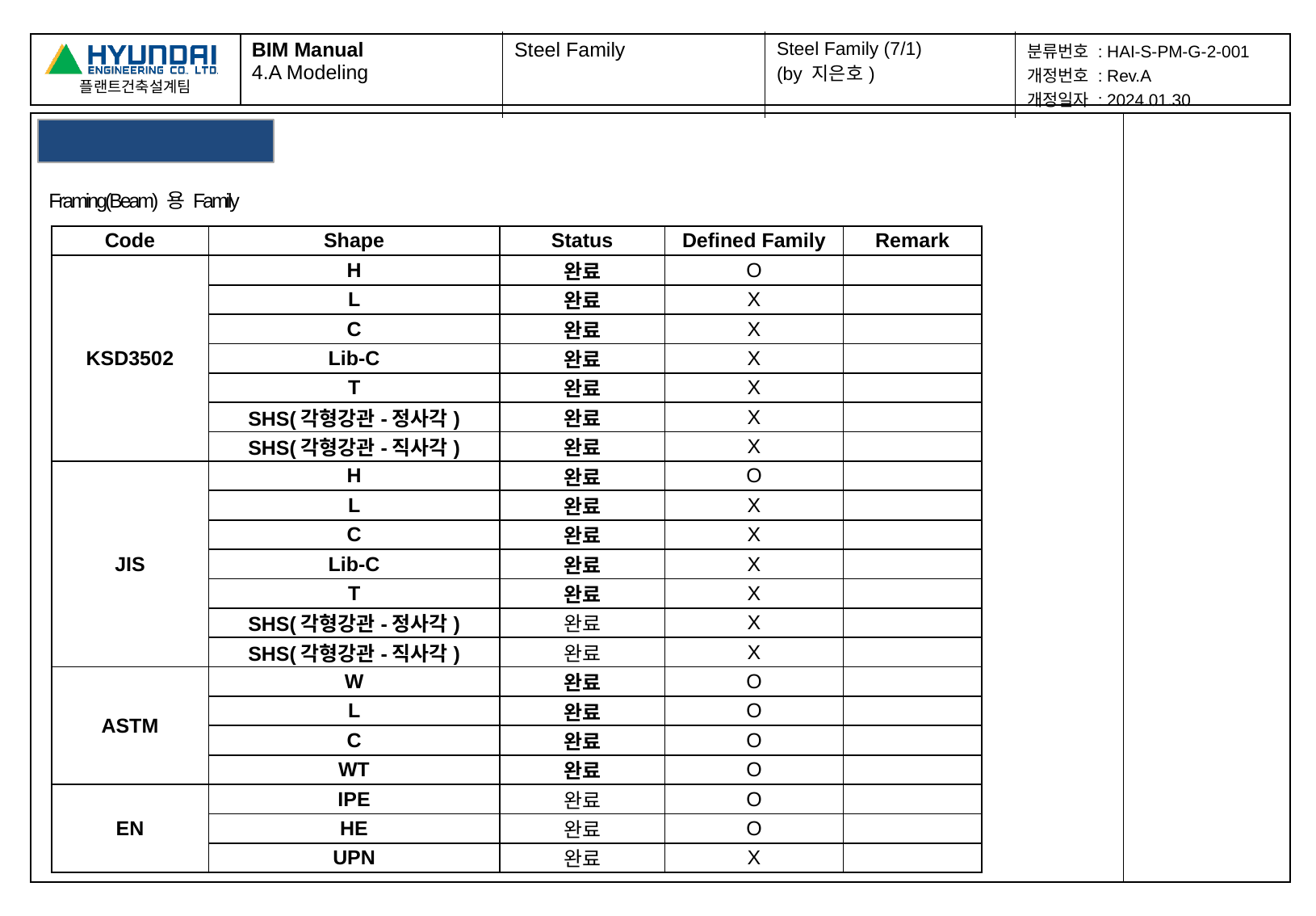

| BIM Manual 4.A Modeling | Steel Family | Steel Family (7/1) (by 지은호) | 분류번호 : HAI-S-PM-G-2-001 개정번호 : Rev.A 개정일자 : 2024.01.30 |
| --- | --- | --- | --- |
|  |  |
| --- | --- |
Steel Family 작성
Framing(Beam) 용 Family
| Code | Shape | Status | Defined Family | Remark |
| --- | --- | --- | --- | --- |
| KSD3502 | H | 완료 | O |  |
|  | L | 완료 | X |  |
|  | C | 완료 | X |  |
|  | Lib-C | 완료 | X |  |
|  | T | 완료 | X |  |
|  | SHS(각형강관-정사각) | 완료 | X |  |
|  | SHS(각형강관-직사각) | 완료 | X |  |
| JIS | H | 완료 | O |  |
|  | L | 완료 | X |  |
|  | C | 완료 | X |  |
|  | Lib-C | 완료 | X |  |
|  | T | 완료 | X |  |
|  | SHS(각형강관-정사각) | 완료 | X |  |
|  | SHS(각형강관-직사각) | 완료 | X |  |
| ASTM | W | 완료 | O |  |
|  | L | 완료 | O |  |
|  | C | 완료 | O |  |
|  | WT | 완료 | O |  |
| EN | IPE | 완료 | O |  |
|  | HE | 완료 | O |  |
|  | UPN | 완료 | X |  |